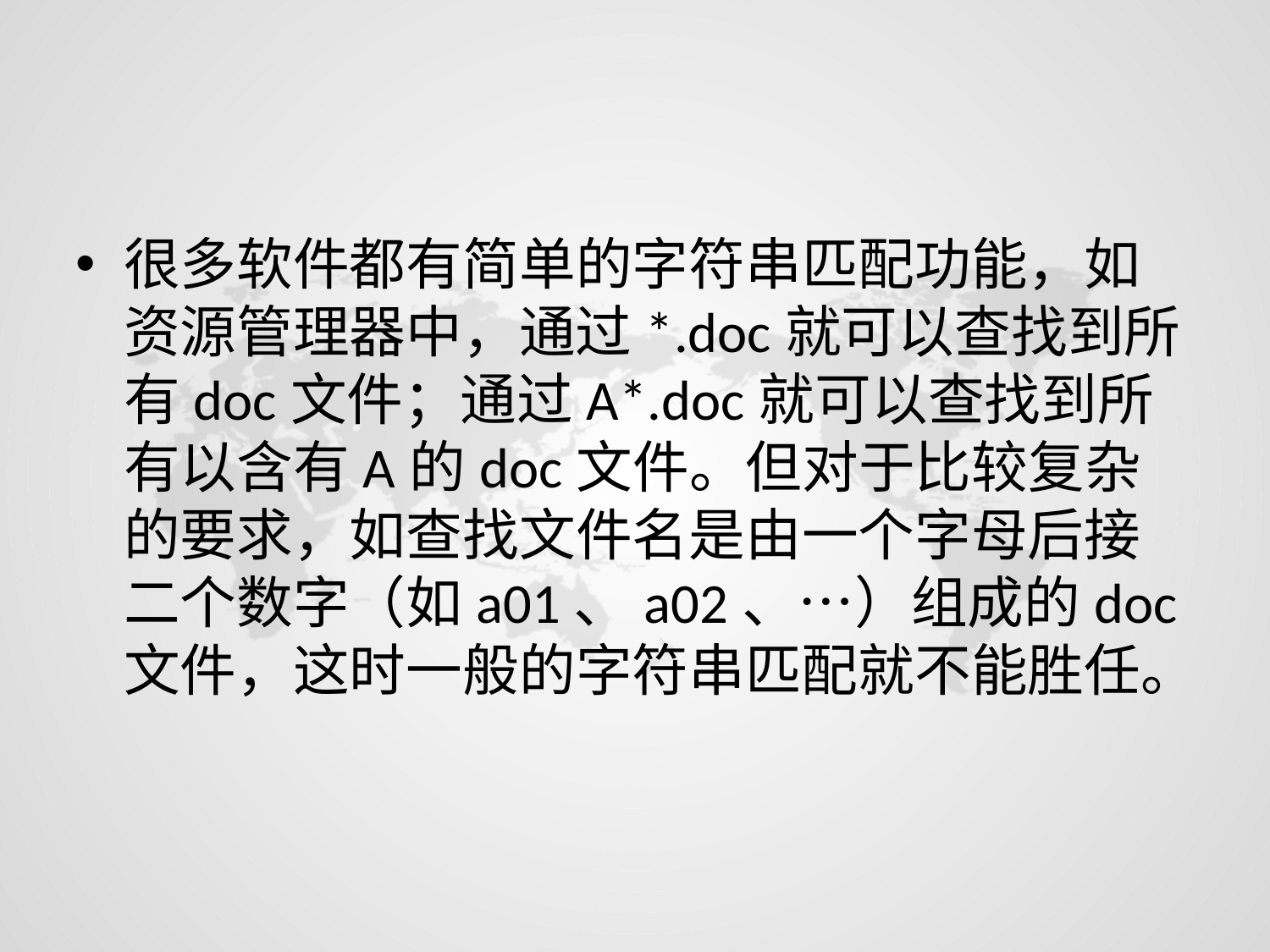

#
很多软件都有简单的字符串匹配功能，如资源管理器中，通过*.doc就可以查找到所有doc文件；通过A*.doc就可以查找到所有以含有A的doc文件。但对于比较复杂的要求，如查找文件名是由一个字母后接二个数字（如a01、a02、…）组成的doc文件，这时一般的字符串匹配就不能胜任。